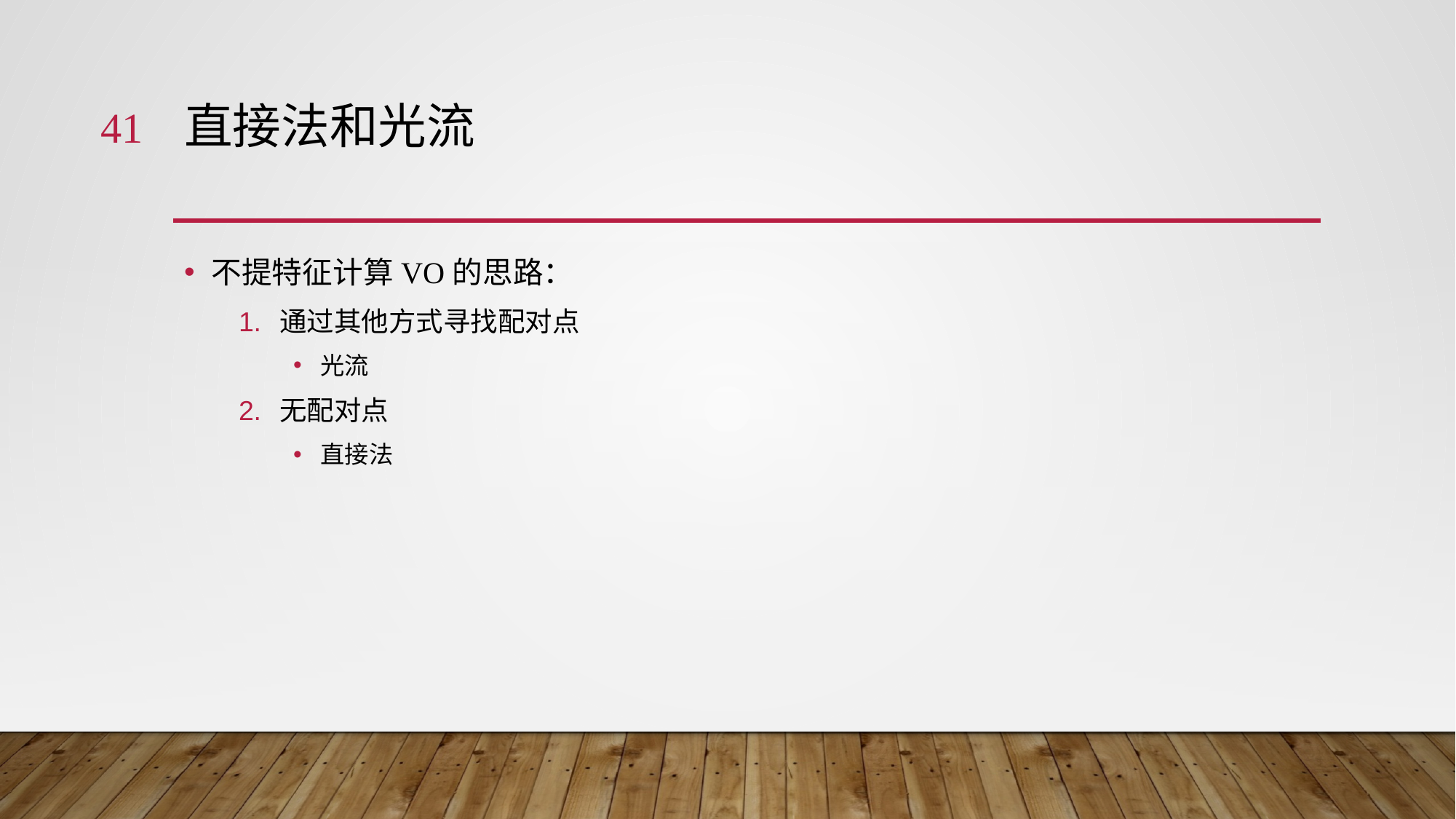

41
# 直接法和光流
不提特征计算VO的思路：
通过其他方式寻找配对点
光流
无配对点
直接法